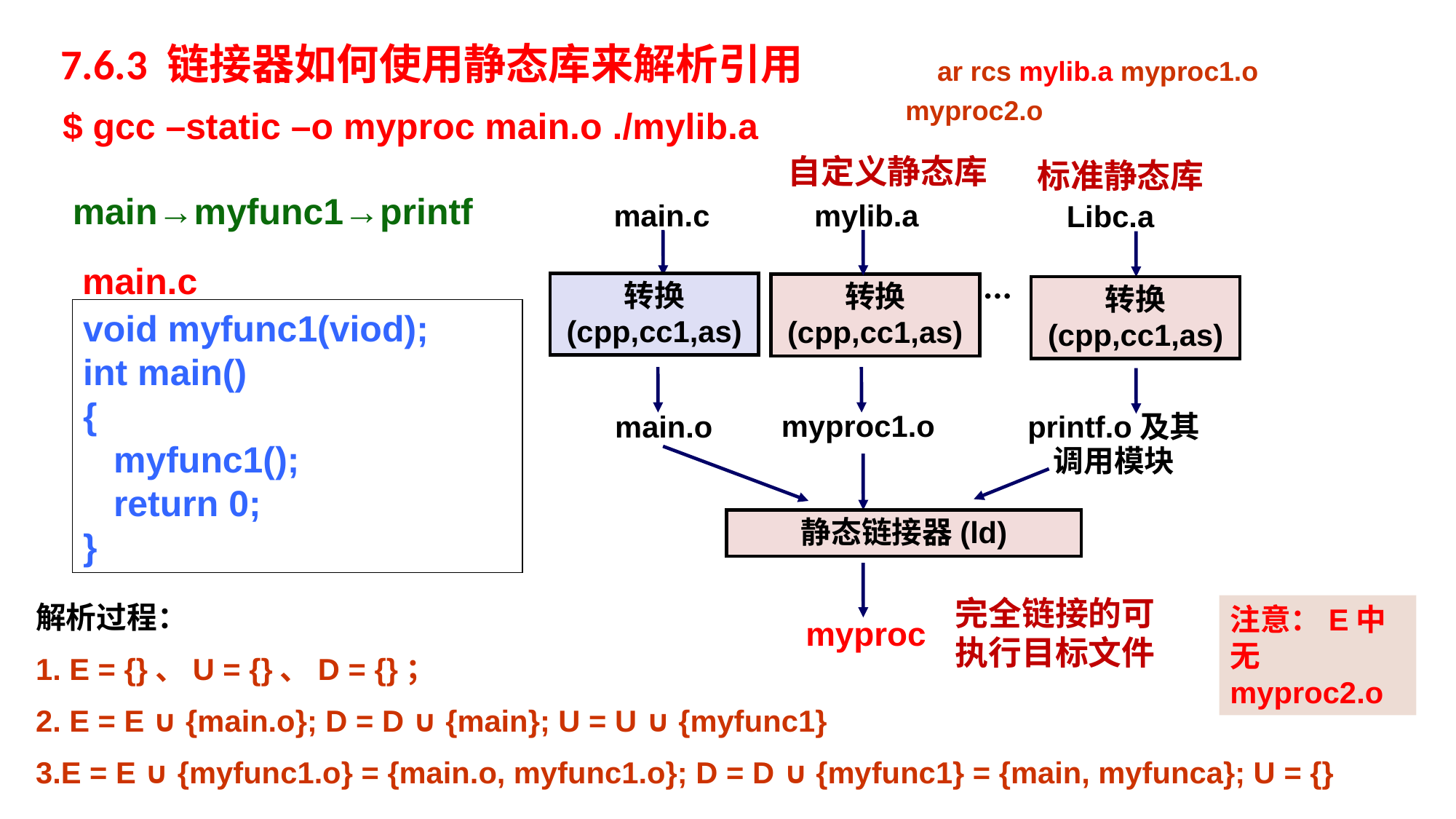

# 7.6.3 链接器如何使用静态库来解析引用
ar rcs mylib.a myproc1.o myproc2.o
$ gcc –static –o myproc main.o ./mylib.a
自定义静态库
标准静态库
main.c
mylib.a
Libc.a

...
转换
(cpp,cc1,as)
转换
(cpp,cc1,as)
转换
(cpp,cc1,as)

myproc1.o
main.o
printf.o及其调用模块

静态链接器(ld)

完全链接的可执行目标文件
myproc
main→myfunc1→printf
main.c
void myfunc1(viod);
int main()
{
   myfunc1();
   return 0;
}
解析过程：
1. E = {}、U = {}、D = {}；
2. E = E ∪ {main.o}; D = D ∪ {main}; U = U ∪ {myfunc1}
3.E = E ∪ {myfunc1.o} = {main.o, myfunc1.o}; D = D ∪ {myfunc1} = {main, myfunca}; U = {}
注意：E中无myproc2.o